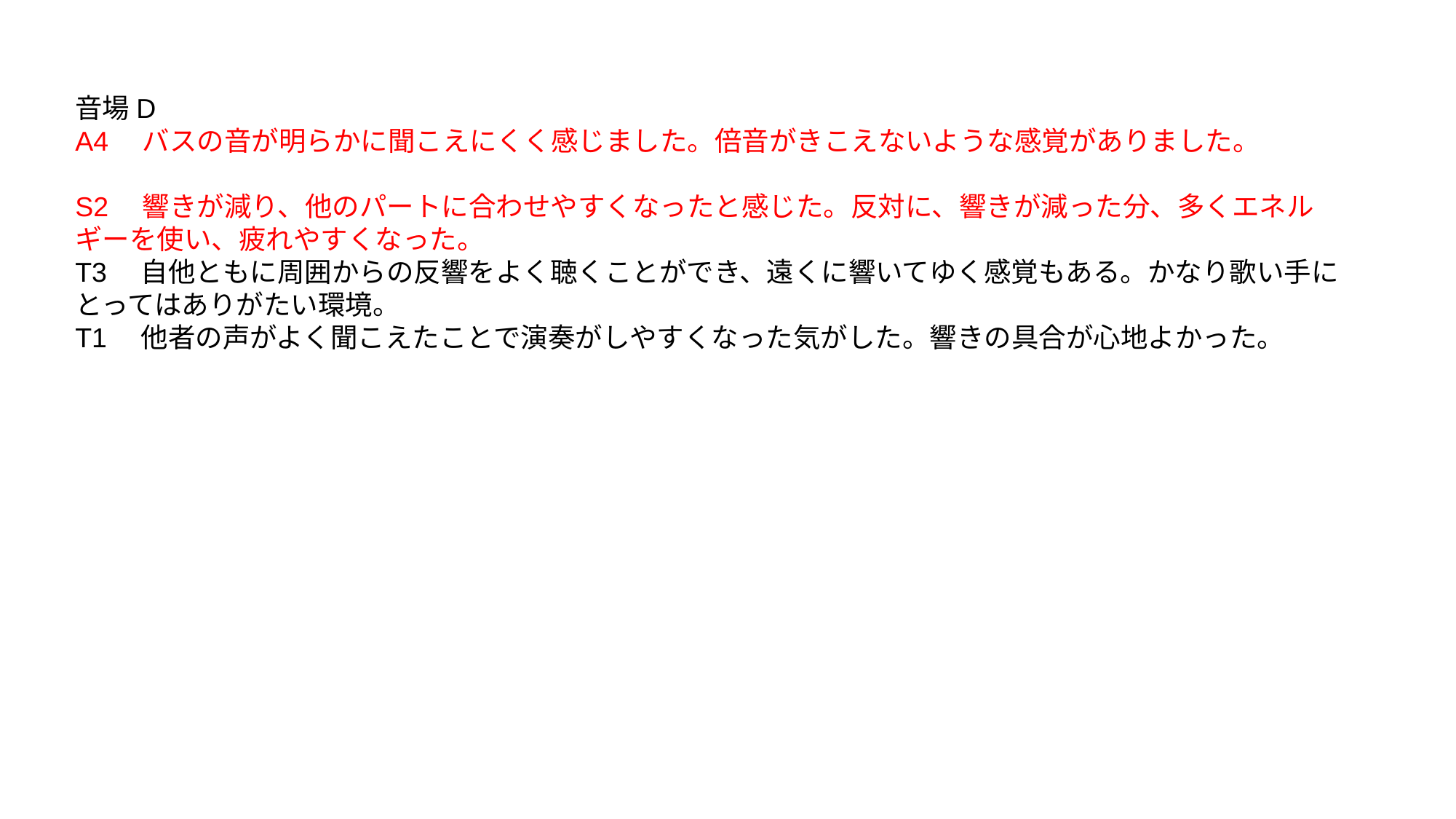

音場D
A4　バスの音が明らかに聞こえにくく感じました。倍音がきこえないような感覚がありました。

S2　響きが減り、他のパートに合わせやすくなったと感じた。反対に、響きが減った分、多くエネルギーを使い、疲れやすくなった。
T3　自他ともに周囲からの反響をよく聴くことができ、遠くに響いてゆく感覚もある。かなり歌い手にとってはありがたい環境。
T1　他者の声がよく聞こえたことで演奏がしやすくなった気がした。響きの具合が心地よかった。